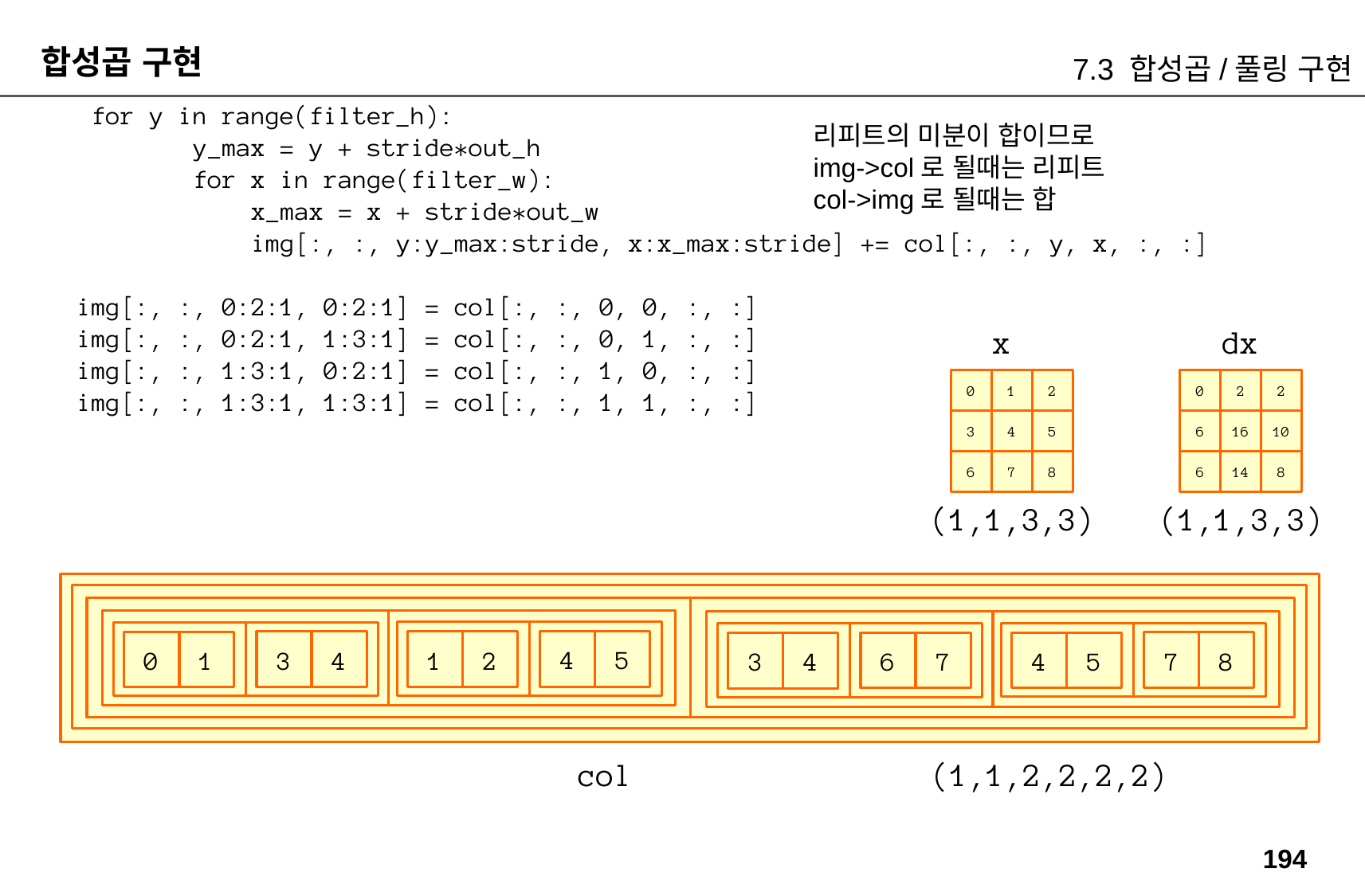

합성곱 구현
7.3 합성곱/풀링 구현
 for y in range(filter_h):
        y_max = y + stride*out_h
        for x in range(filter_w):
            x_max = x + stride*out_w
            img[:, :, y:y_max:stride, x:x_max:stride] += col[:, :, y, x, :, :]

img[:, :, 0:2:1, 0:2:1] = col[:, :, 0, 0, :, :]
img[:, :, 0:2:1, 1:3:1] = col[:, :, 0, 1, :, :]
img[:, :, 1:3:1, 0:2:1] = col[:, :, 1, 0, :, :]
img[:, :, 1:3:1, 1:3:1] = col[:, :, 1, 1, :, :]
리피트의 미분이 합이므로
img->col로 될때는 리피트
col->img로 될때는 합
x
dx
0
1
2
0
2
2
3
4
5
6
16
10
6
7
8
6
14
8
(1,1,3,3)
(1,1,3,3)

4
5
3
4
1
2
0
1
7
8
6
7
4
5
3
4
col
(1,1,2,2,2,2)